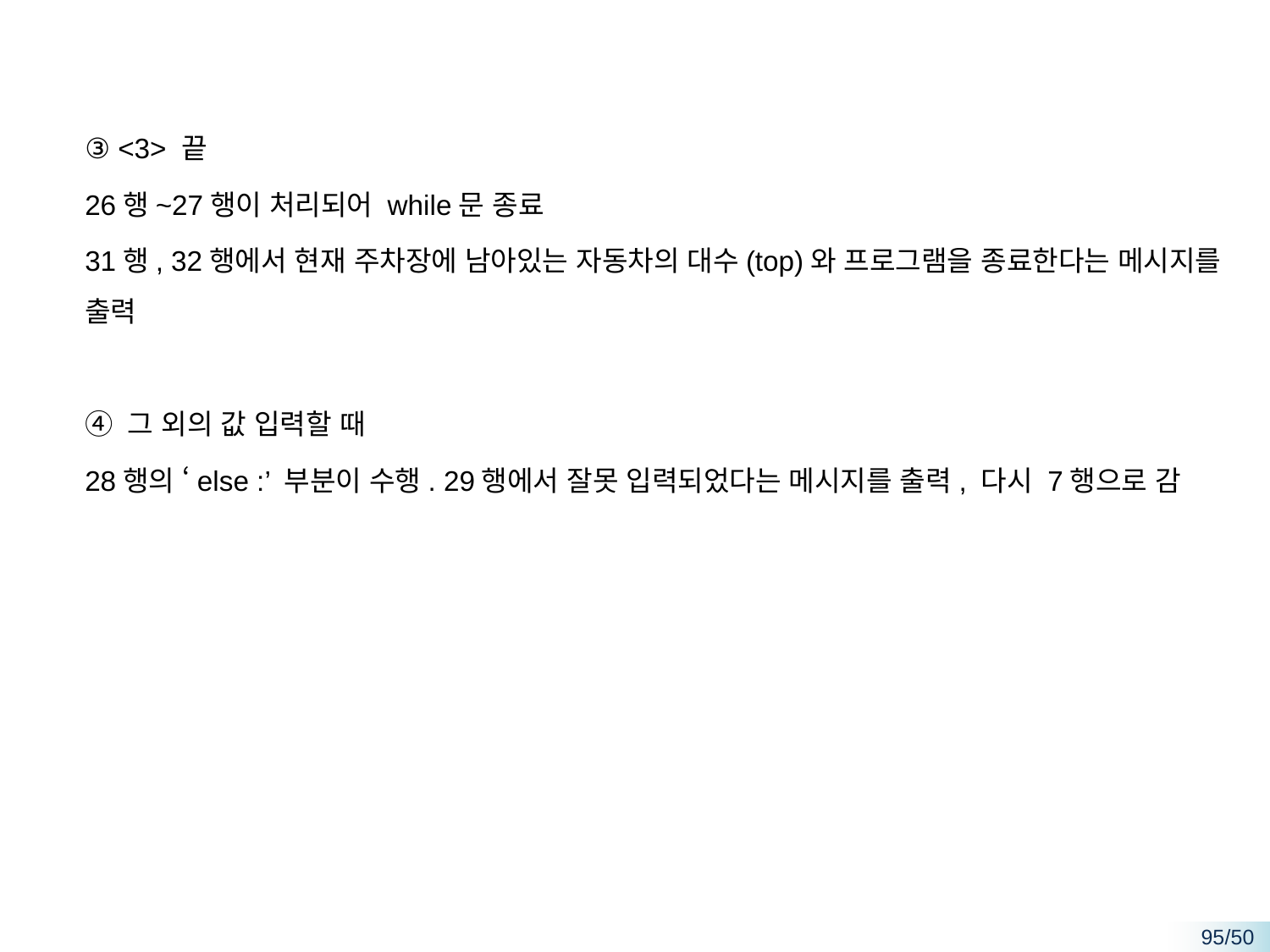

#
③ <3> 끝
26행~27행이 처리되어 while문 종료
31행, 32행에서 현재 주차장에 남아있는 자동차의 대수(top)와 프로그램을 종료한다는 메시지를 출력

④ 그 외의 값 입력할 때
28행의 ‘else :’ 부분이 수행. 29행에서 잘못 입력되었다는 메시지를 출력, 다시 7행으로 감